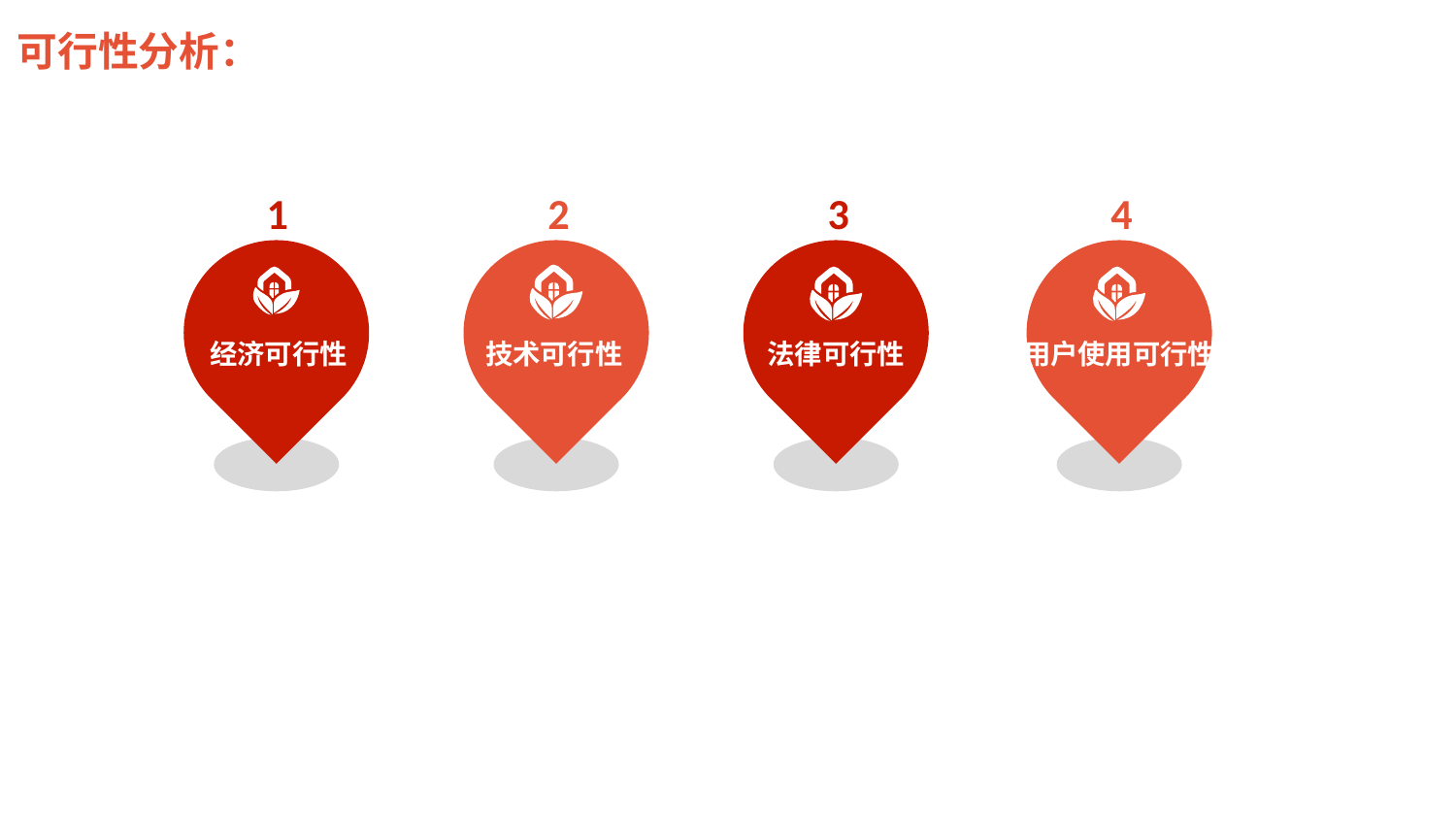

可行性分析：
1

经济可行性

2

技术可行性

3

法律可行性

4

用户使用可行性